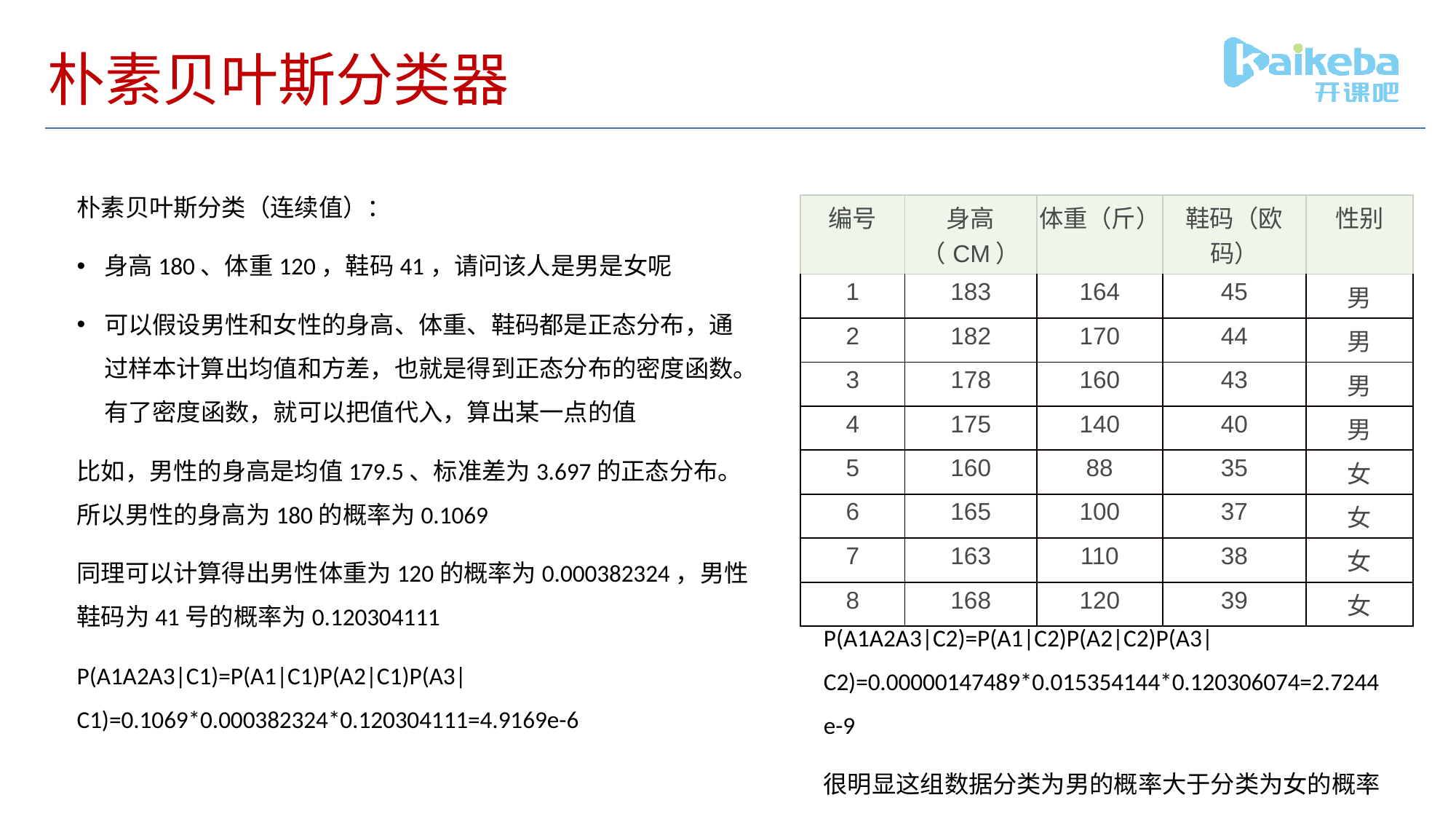

# 朴素贝叶斯分类器
朴素贝叶斯分类（连续值）：
身高180、体重120，鞋码41，请问该人是男是女呢
可以假设男性和女性的身高、体重、鞋码都是正态分布，通过样本计算出均值和方差，也就是得到正态分布的密度函数。有了密度函数，就可以把值代入，算出某一点的值
比如，男性的身高是均值179.5、标准差为3.697的正态分布。所以男性的身高为180的概率为0.1069
同理可以计算得出男性体重为120的概率为0.000382324，男性鞋码为41号的概率为0.120304111
P(A1A2A3|C1)=P(A1|C1)P(A2|C1)P(A3|C1)=0.1069*0.000382324*0.120304111=4.9169e-6
| 编号 | 身高（CM） | 体重（斤） | 鞋码（欧码） | 性别 |
| --- | --- | --- | --- | --- |
| 1 | 183 | 164 | 45 | 男 |
| 2 | 182 | 170 | 44 | 男 |
| 3 | 178 | 160 | 43 | 男 |
| 4 | 175 | 140 | 40 | 男 |
| 5 | 160 | 88 | 35 | 女 |
| 6 | 165 | 100 | 37 | 女 |
| 7 | 163 | 110 | 38 | 女 |
| 8 | 168 | 120 | 39 | 女 |
P(A1A2A3|C2)=P(A1|C2)P(A2|C2)P(A3|C2)=0.00000147489*0.015354144*0.120306074=2.7244e-9
很明显这组数据分类为男的概率大于分类为女的概率